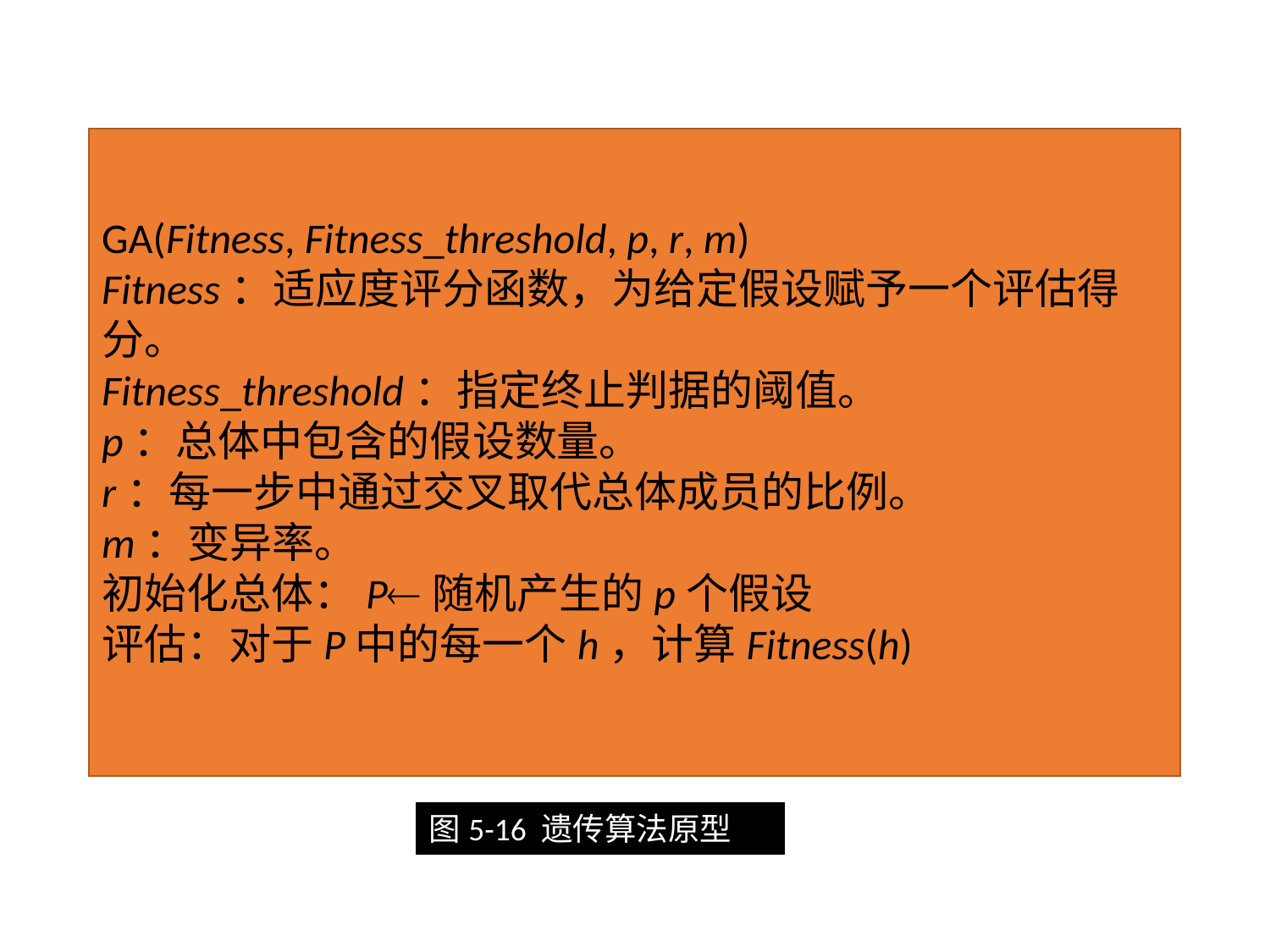

4.4主要类型

GA(Fitness, Fitness_threshold, p, r, m)
Fitness：适应度评分函数，为给定假设赋予一个评估得分。
Fitness_threshold：指定终止判据的阈值。
p：总体中包含的假设数量。
r：每一步中通过交叉取代总体成员的比例。
m：变异率。
初始化总体：P←随机产生的p个假设
评估：对于P中的每一个h，计算Fitness(h)

图5-16 遗传算法原型